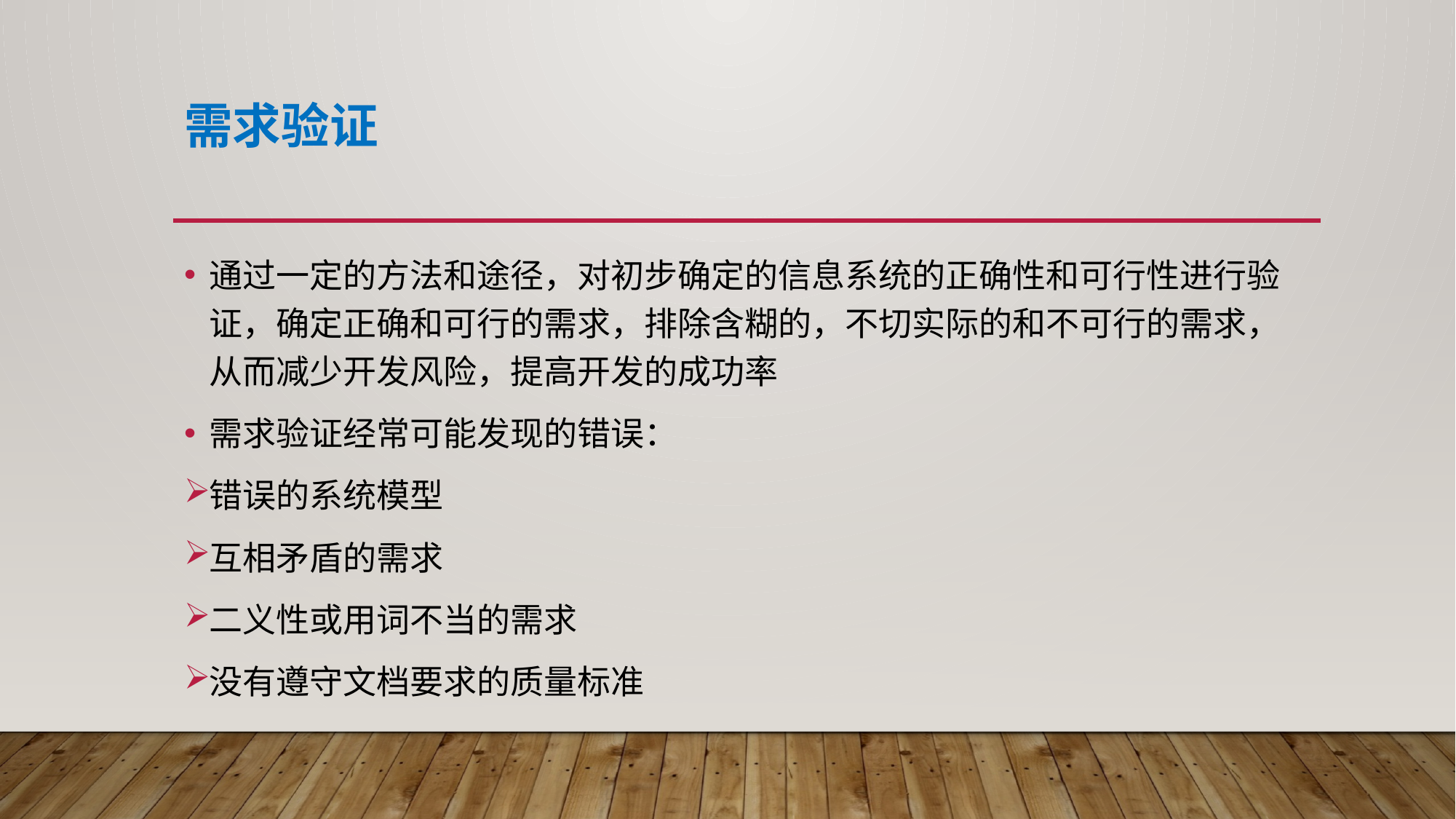

# 需求验证
通过一定的方法和途径，对初步确定的信息系统的正确性和可行性进行验证，确定正确和可行的需求，排除含糊的，不切实际的和不可行的需求，从而减少开发风险，提高开发的成功率
需求验证经常可能发现的错误：
错误的系统模型
互相矛盾的需求
二义性或用词不当的需求
没有遵守文档要求的质量标准